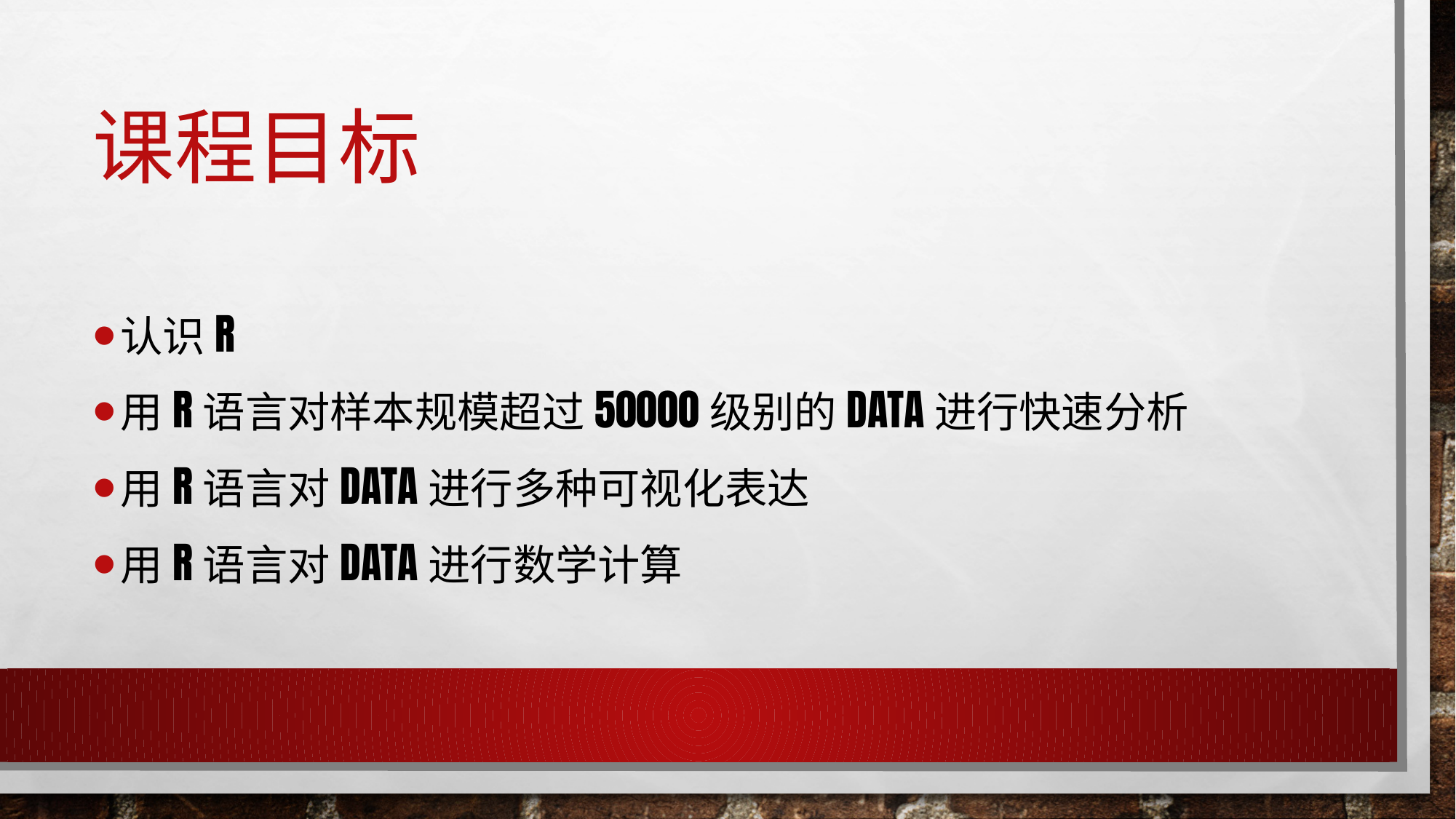

# 课程目标
认识R
用R语言对样本规模超过50000级别的Data进行快速分析
用R语言对Data进行多种可视化表达
用R语言对DATA进行数学计算